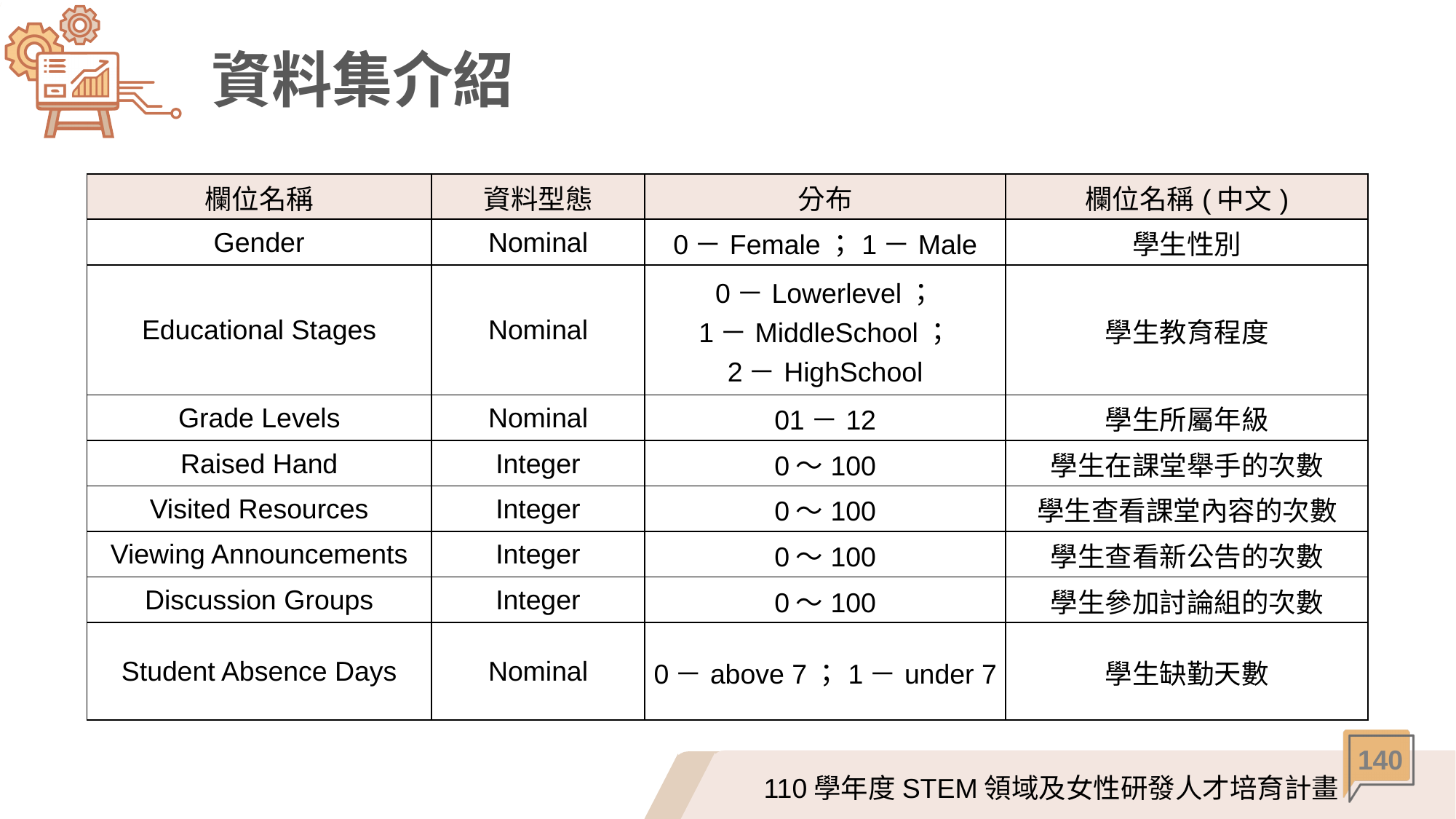

# 資料集介紹
| 欄位名稱 | 資料型態 | 分布 | 欄位名稱(中文) |
| --- | --- | --- | --- |
| Gender | Nominal | 0－Female；1－Male | 學生性別 |
| Educational Stages | Nominal | 0－Lowerlevel； 1－MiddleSchool； 2－HighSchool | 學生教育程度 |
| Grade Levels | Nominal | 01－12 | 學生所屬年級 |
| Raised Hand | Integer | 0～100 | 學生在課堂舉手的次數 |
| Visited Resources | Integer | 0～100 | 學生查看課堂內容的次數 |
| Viewing Announcements | Integer | 0～100 | 學生查看新公告的次數 |
| Discussion Groups | Integer | 0～100 | 學生參加討論組的次數 |
| Student Absence Days | Nominal | 0－above 7；1－under 7 | 學生缺勤天數 |